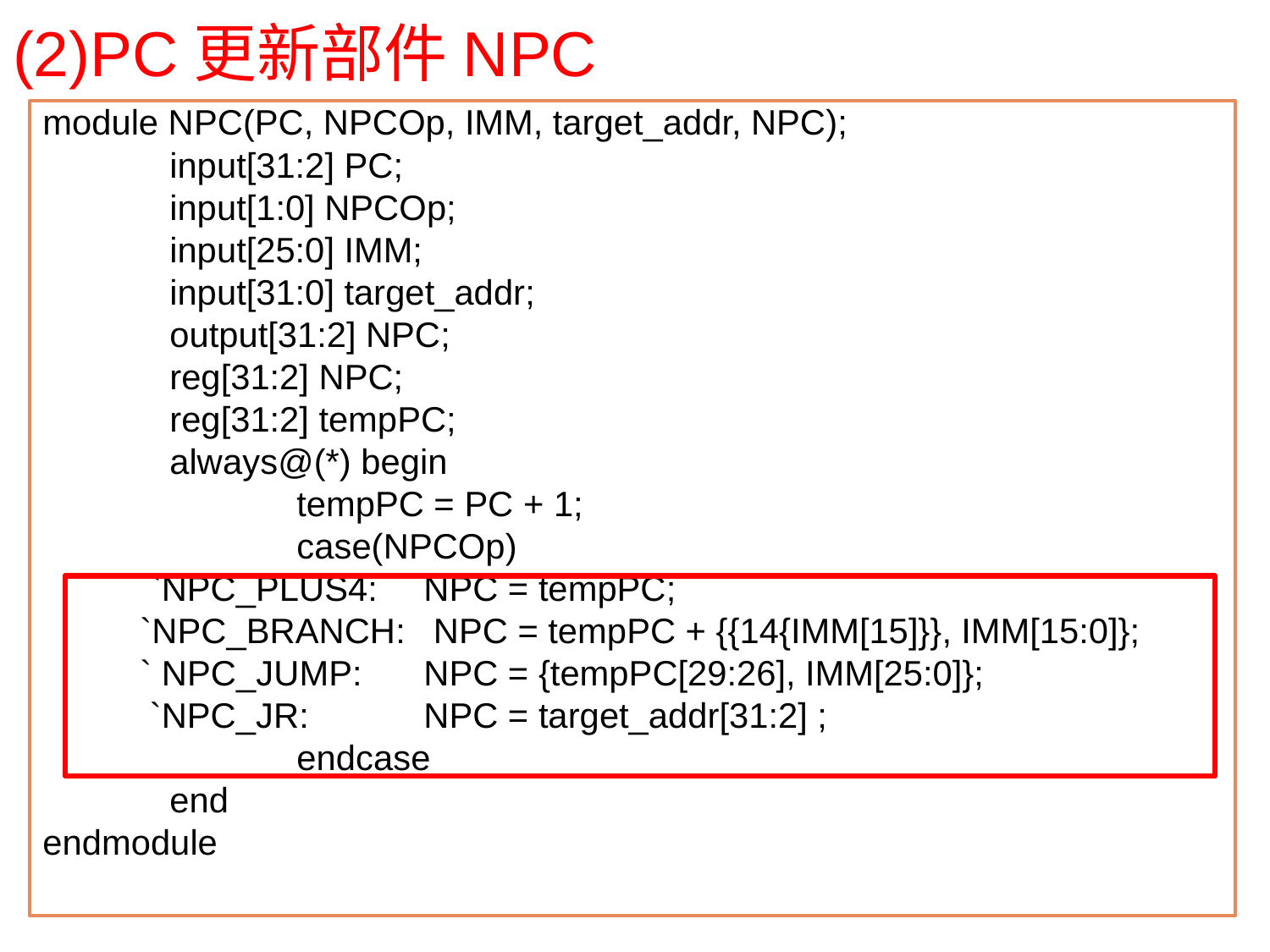

# (2)PC更新部件NPC
module NPC(PC, NPCOp, IMM, target_addr, NPC);
	input[31:2] PC;
	input[1:0] NPCOp;
	input[25:0] IMM;
	input[31:0] target_addr;
	output[31:2] NPC;
	reg[31:2] NPC;
	reg[31:2] tempPC;
	always@(*) begin
		tempPC = PC + 1;
		case(NPCOp)
           `NPC_PLUS4: 	NPC = tempPC;
          `NPC_BRANCH:	 NPC = tempPC + {{14{IMM[15]}}, IMM[15:0]};
          ` NPC_JUMP: 	NPC = {tempPC[29:26], IMM[25:0]};
           `NPC_JR: 	NPC = target_addr[31:2] ;
		endcase
	end
endmodule